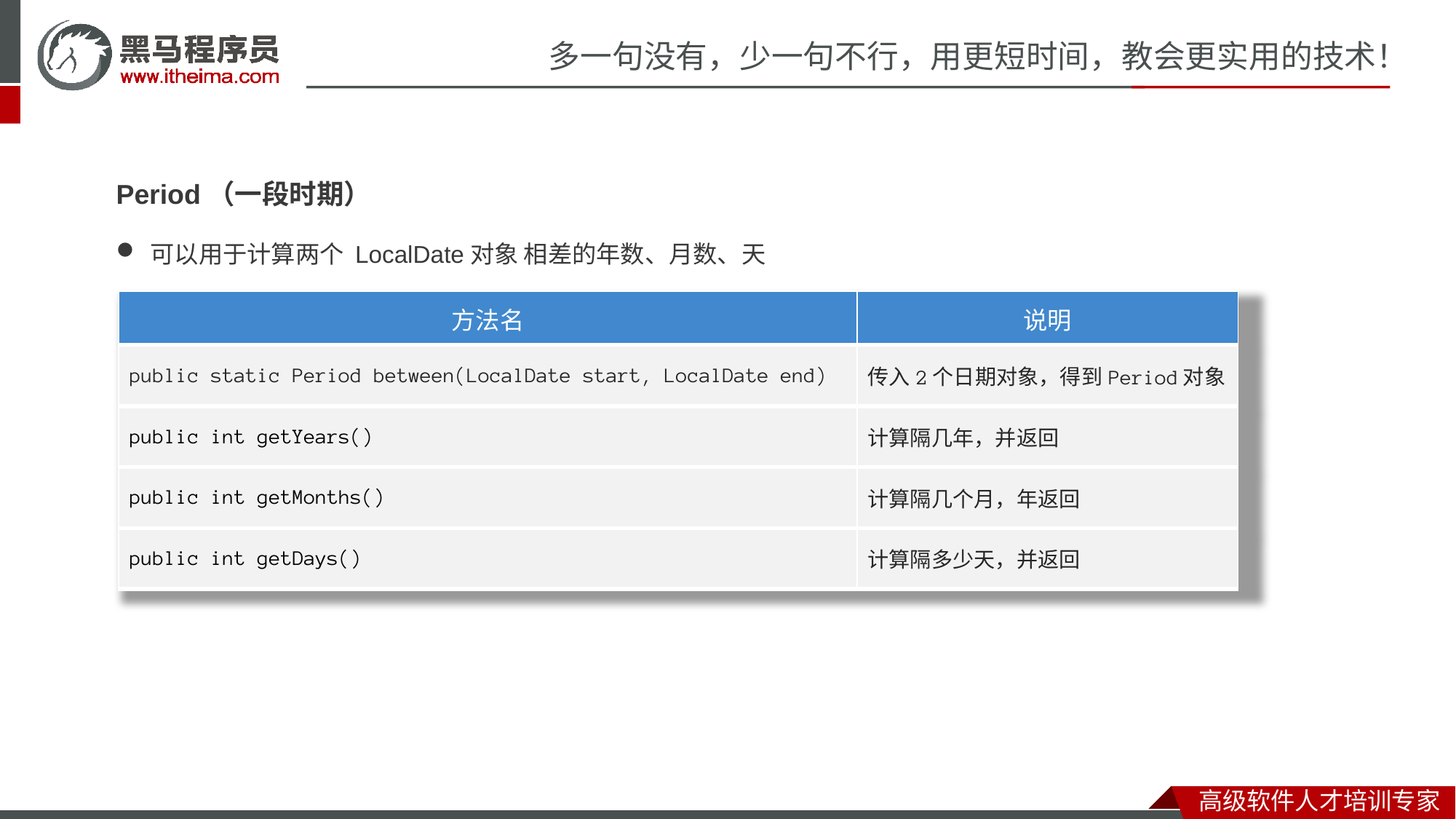

Period（一段时期）
可以用于计算两个 LocalDate对象 相差的年数、月数、天数。
| 方法名 | 说明 |
| --- | --- |
| public static Period between(LocalDate start, LocalDate end) | 传入2个日期对象，得到Period对象 |
| public int getYears() | 计算隔几年，并返回 |
| public int getMonths() | 计算隔几个月，年返回 |
| public int getDays() | 计算隔多少天，并返回 |